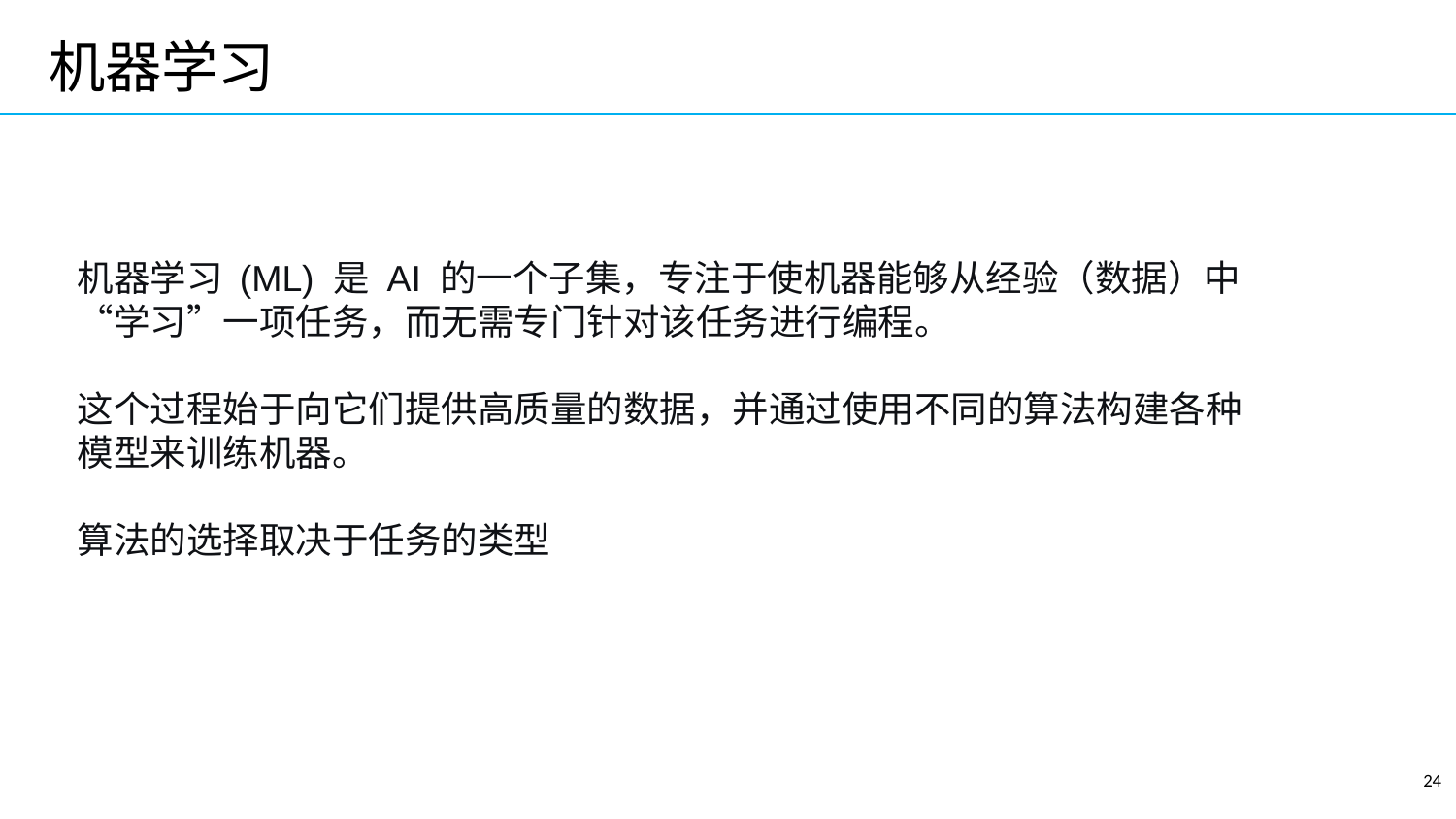

# 机器学习
机器学习 (ML) 是 AI 的一个子集，专注于使机器能够从经验（数据）中“学习”一项任务，而无需专门针对该任务进行编程。

这个过程始于向它们提供高质量的数据，并通过使用不同的算法构建各种模型来训练机器。

算法的选择取决于任务的类型
24